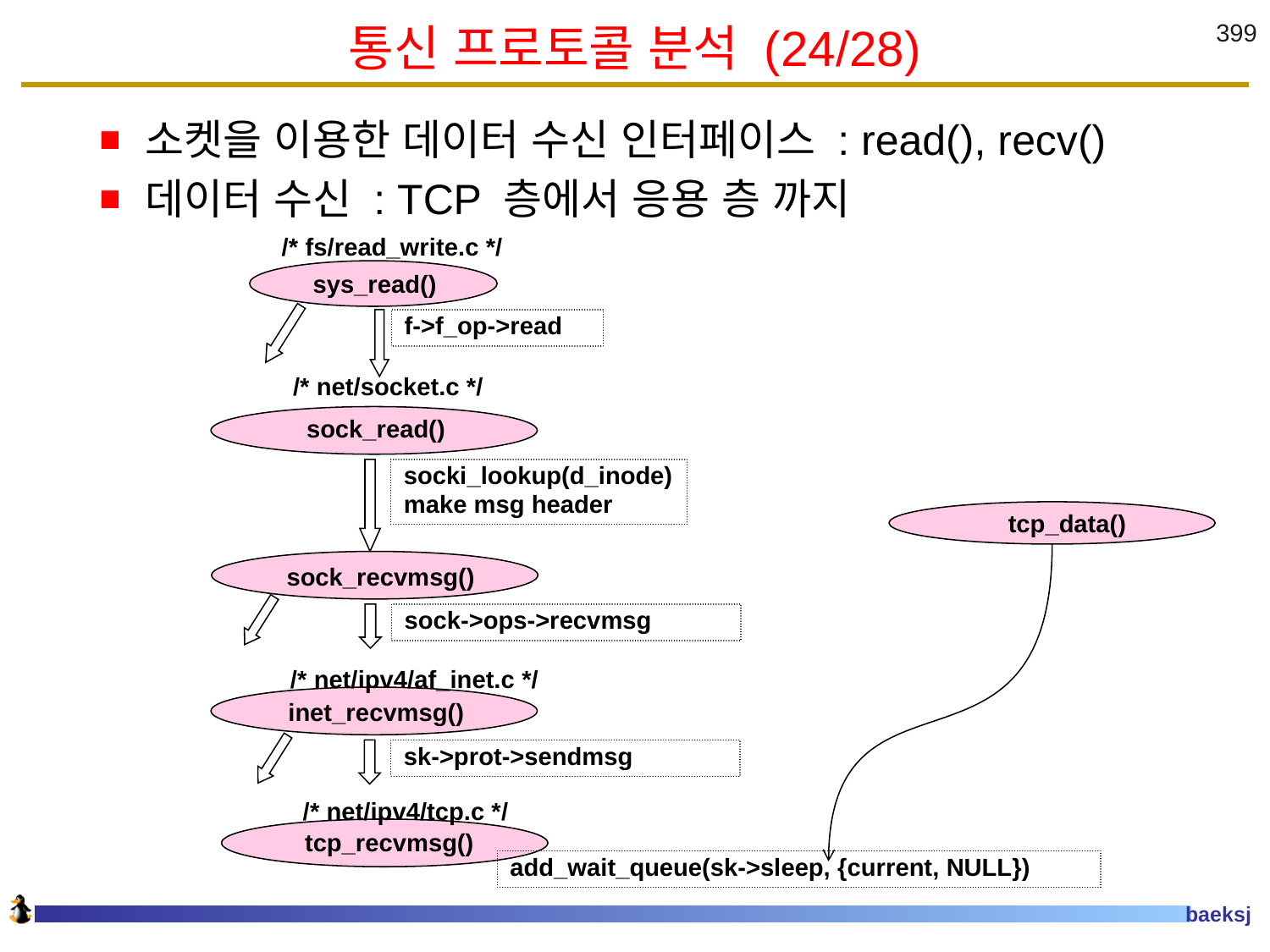

# 통신 프로토콜 분석 (24/28)
399
소켓을 이용한 데이터 수신 인터페이스 : read(), recv()
데이터 수신 : TCP 층에서 응용 층 까지
/* fs/read_write.c */

    sys_read()

f->f_op->read
 /* net/socket.c */

   sock_read()

socki_lookup(d_inode)
make msg header

tcp_data()

   sock_recvmsg()

sock->ops->recvmsg
 /* net/ipv4/af_inet.c */

   inet_recvmsg()

sk->prot->sendmsg
 /* net/ipv4/tcp.c */

   tcp_recvmsg()
add_wait_queue(sk->sleep, {current, NULL})